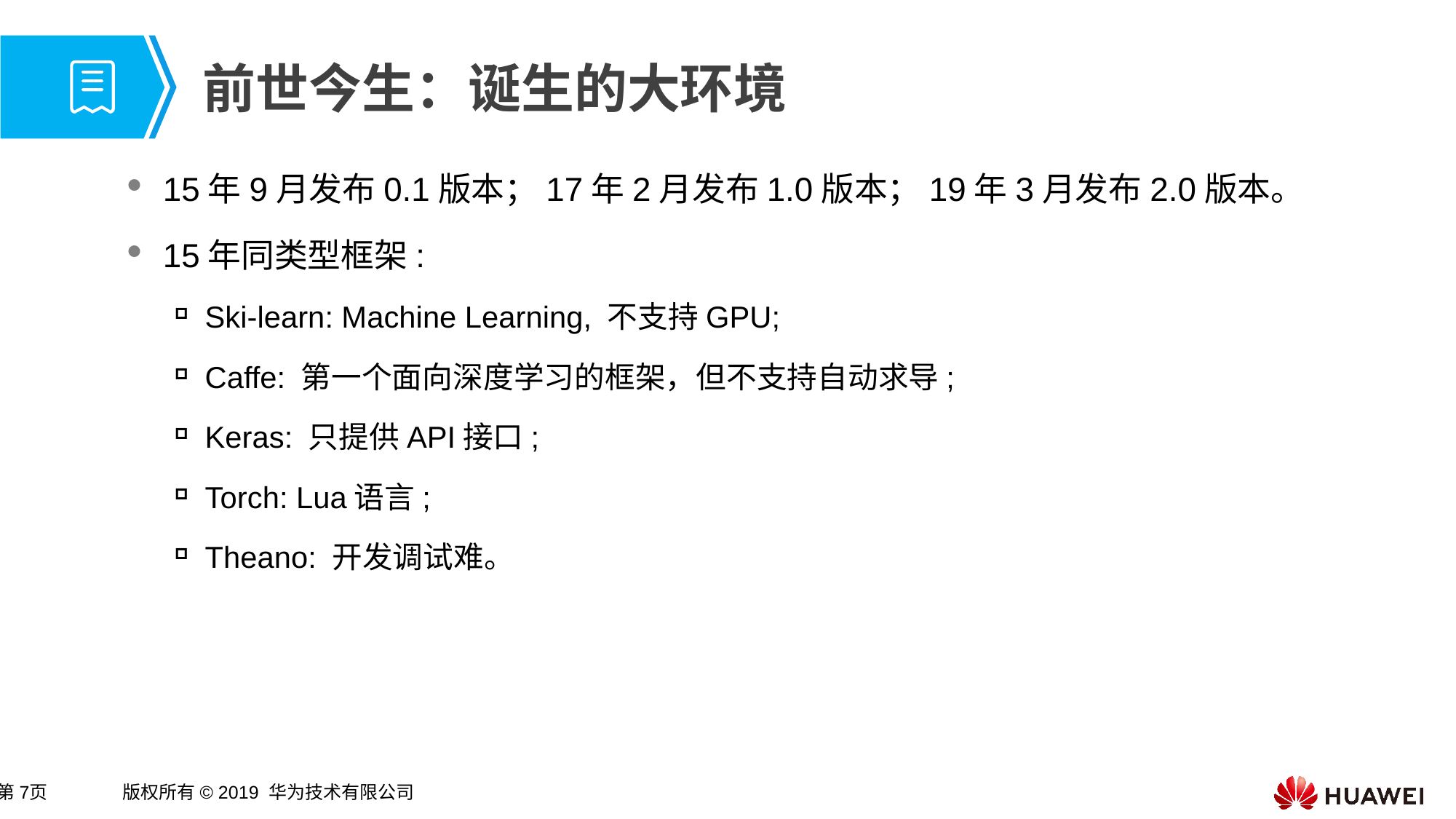

# 前世今生：诞生的大环境
15年9月发布0.1版本；17年2月发布1.0版本；19年3月发布2.0版本。
15年同类型框架:
Ski-learn: Machine Learning, 不支持GPU;
Caffe: 第一个面向深度学习的框架，但不支持自动求导;
Keras: 只提供API接口;
Torch: Lua语言;
Theano: 开发调试难。